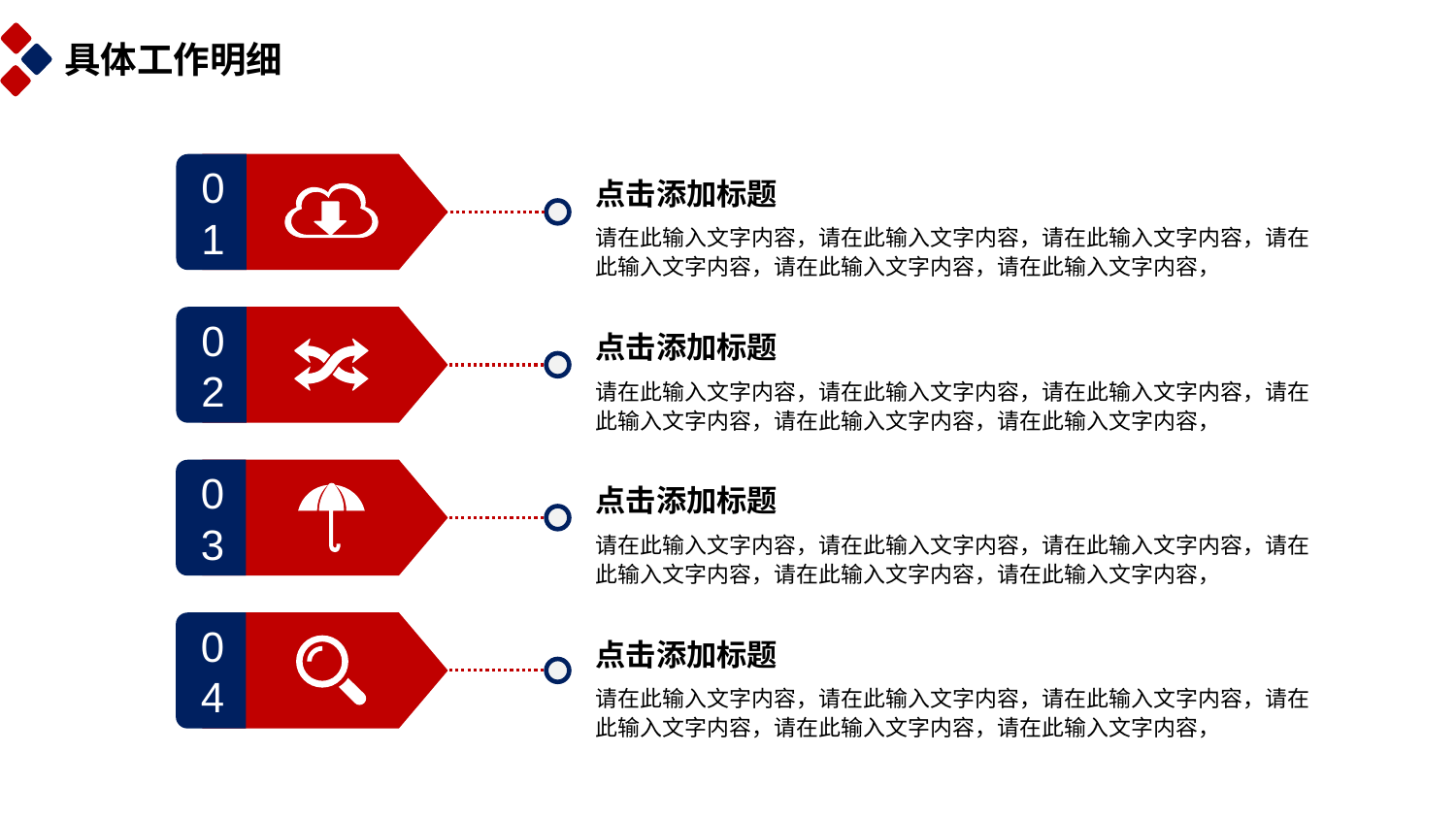

具体工作明细

01

点击添加标题
请在此输入文字内容，请在此输入文字内容，请在此输入文字内容，请在此输入文字内容，请在此输入文字内容，请在此输入文字内容，

02

点击添加标题
请在此输入文字内容，请在此输入文字内容，请在此输入文字内容，请在此输入文字内容，请在此输入文字内容，请在此输入文字内容，

03

点击添加标题
请在此输入文字内容，请在此输入文字内容，请在此输入文字内容，请在此输入文字内容，请在此输入文字内容，请在此输入文字内容，

04

点击添加标题
请在此输入文字内容，请在此输入文字内容，请在此输入文字内容，请在此输入文字内容，请在此输入文字内容，请在此输入文字内容，